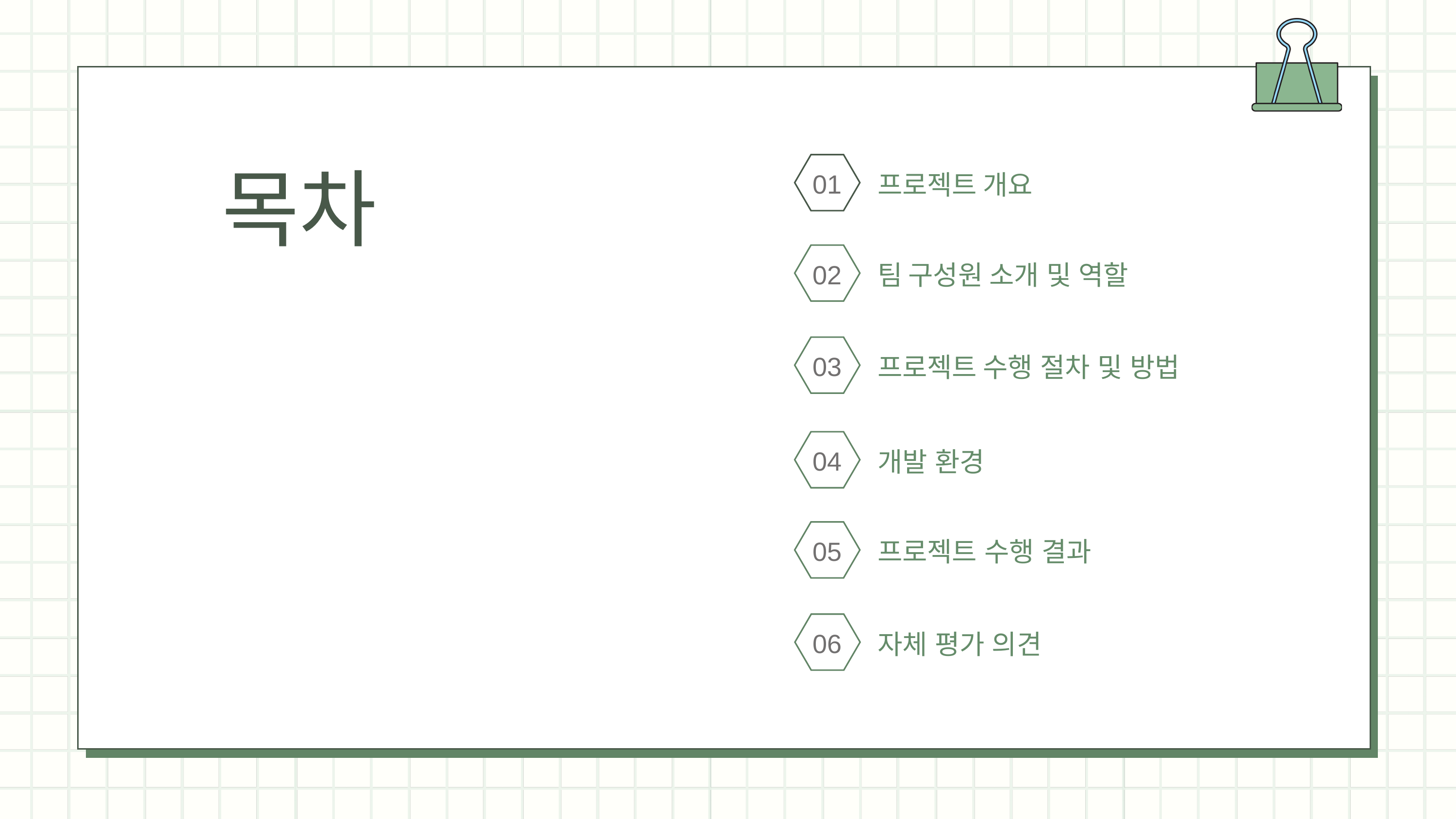

목차

01
프로젝트 개요

02
팀 구성원 소개 및 역할

03
프로젝트 수행 절차 및 방법

04
개발 환경

05
프로젝트 수행 결과

06
자체 평가 의견